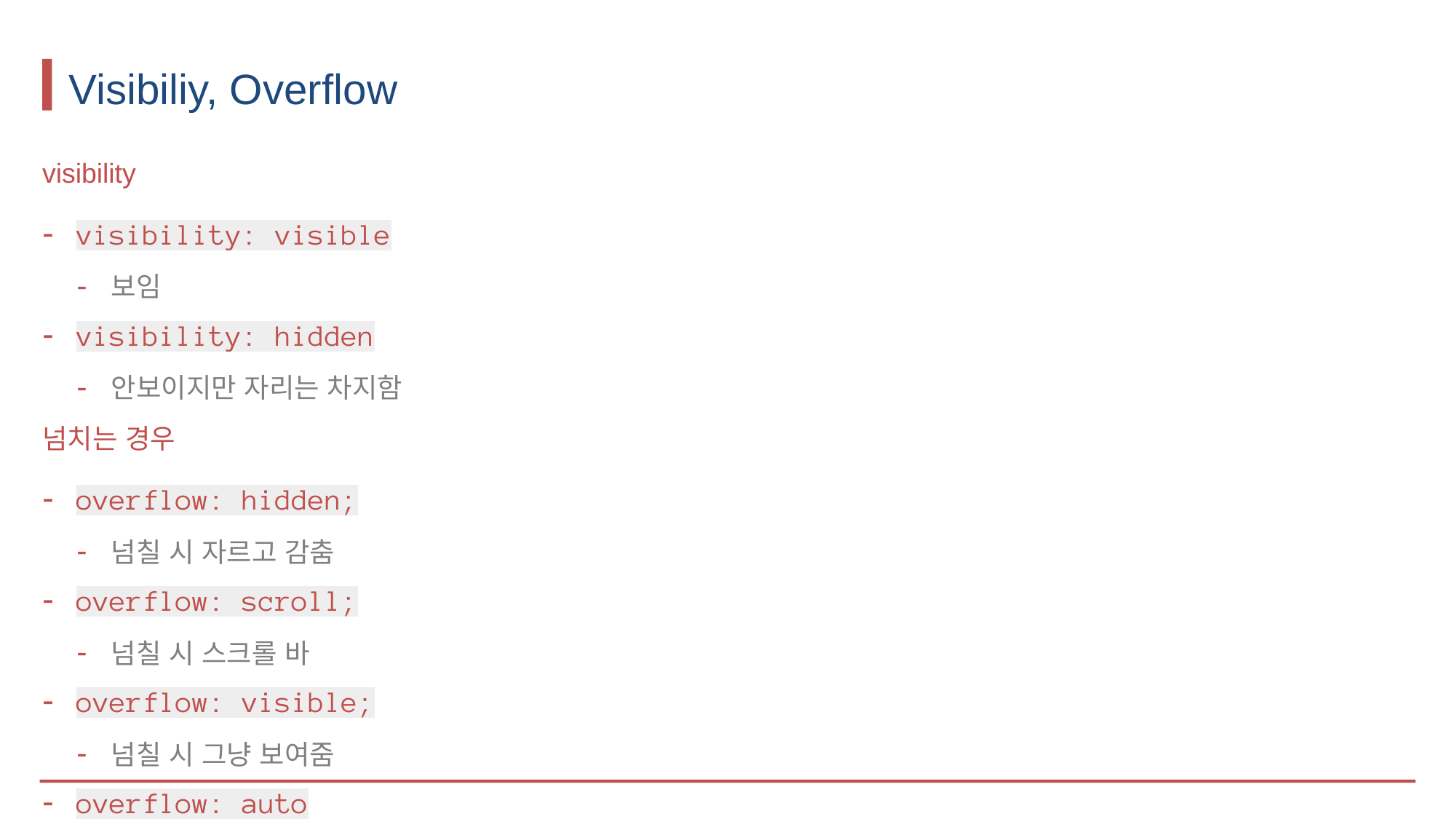

# Visibiliy, Overflow
visibility
visibility: visible
보임
visibility: hidden
안보이지만 자리는 차지함
넘치는 경우
overflow: hidden;
넘칠 시 자르고 감춤
overflow: scroll;
넘칠 시 스크롤 바
overflow: visible;
넘칠 시 그냥 보여줌
overflow: auto
넘칠 시 알아서 스크롤 바 보여줌